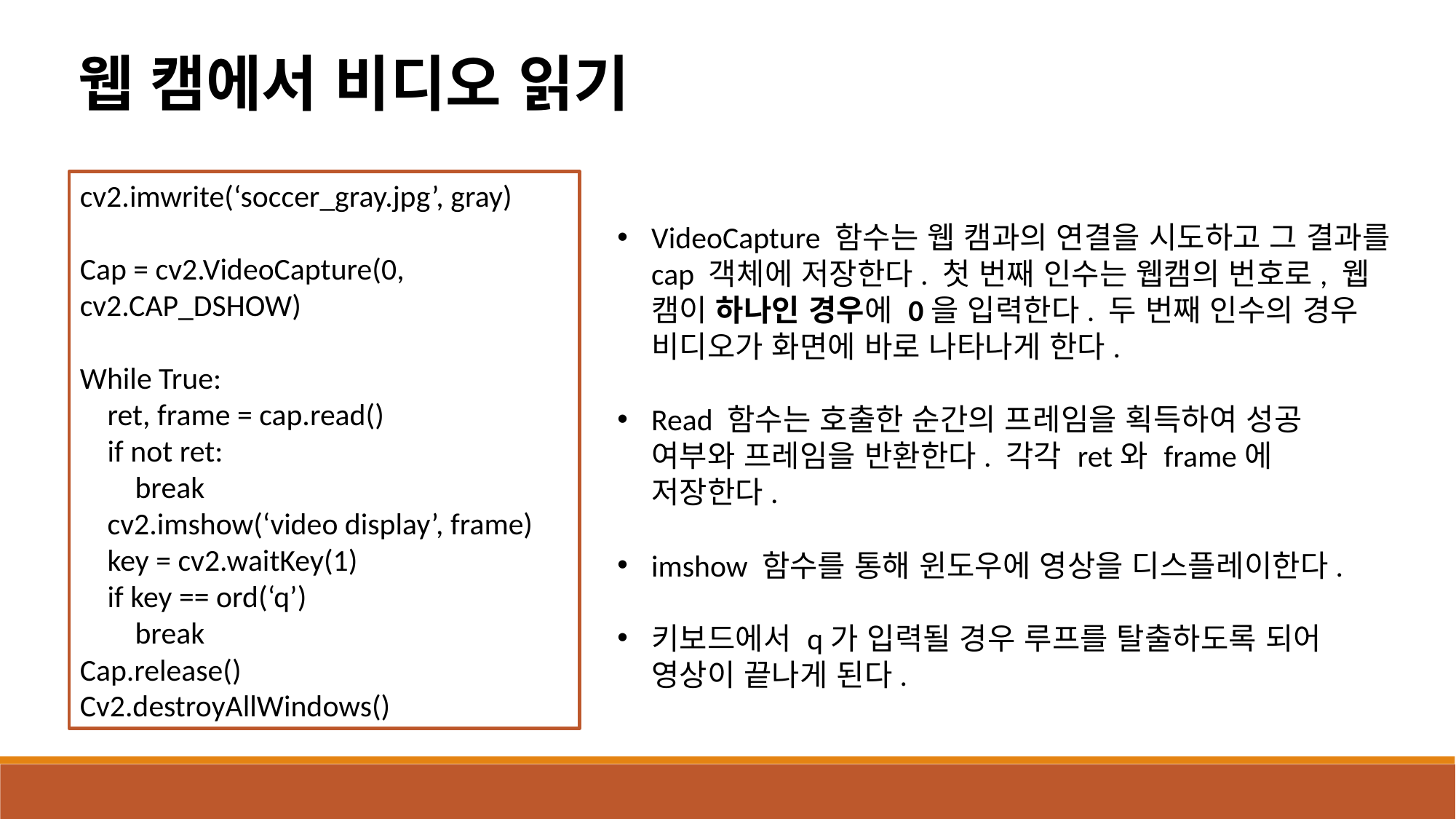

웹 캠에서 비디오 읽기
cv2.imwrite(‘soccer_gray.jpg’, gray)

Cap = cv2.VideoCapture(0, cv2.CAP_DSHOW)

While True:
    ret, frame = cap.read()
    if not ret:
        break
    cv2.imshow(‘video display’, frame)
    key = cv2.waitKey(1)
    if key == ord(‘q’)
        break
Cap.release()
Cv2.destroyAllWindows()
VideoCapture 함수는 웹 캠과의 연결을 시도하고 그 결과를 cap 객체에 저장한다. 첫 번째 인수는 웹캠의 번호로, 웹 캠이 하나인 경우에 0을 입력한다. 두 번째 인수의 경우 비디오가 화면에 바로 나타나게 한다.

Read 함수는 호출한 순간의 프레임을 획득하여 성공 여부와 프레임을 반환한다. 각각 ret와 frame에 저장한다.

imshow 함수를 통해 윈도우에 영상을 디스플레이한다.

키보드에서 q가 입력될 경우 루프를 탈출하도록 되어 영상이 끝나게 된다.